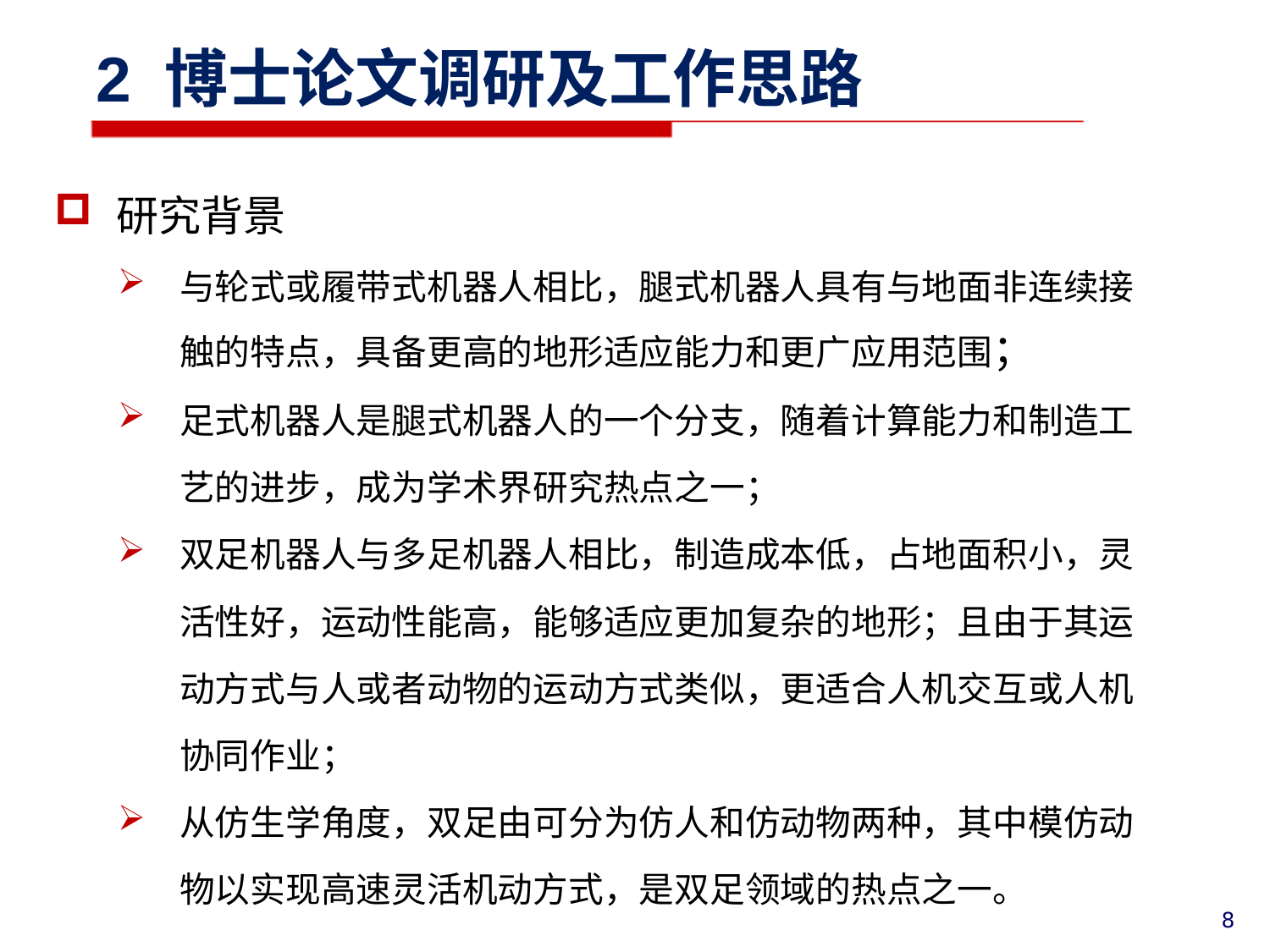

2 博士论文调研及工作思路
研究背景
与轮式或履带式机器人相比，腿式机器人具有与地面非连续接触的特点，具备更高的地形适应能力和更广应用范围；
足式机器人是腿式机器人的一个分支，随着计算能力和制造工艺的进步，成为学术界研究热点之一；
双足机器人与多足机器人相比，制造成本低，占地面积小，灵活性好，运动性能高，能够适应更加复杂的地形；且由于其运动方式与人或者动物的运动方式类似，更适合人机交互或人机协同作业；
从仿生学角度，双足由可分为仿人和仿动物两种，其中模仿动物以实现高速灵活机动方式，是双足领域的热点之一。

8
8